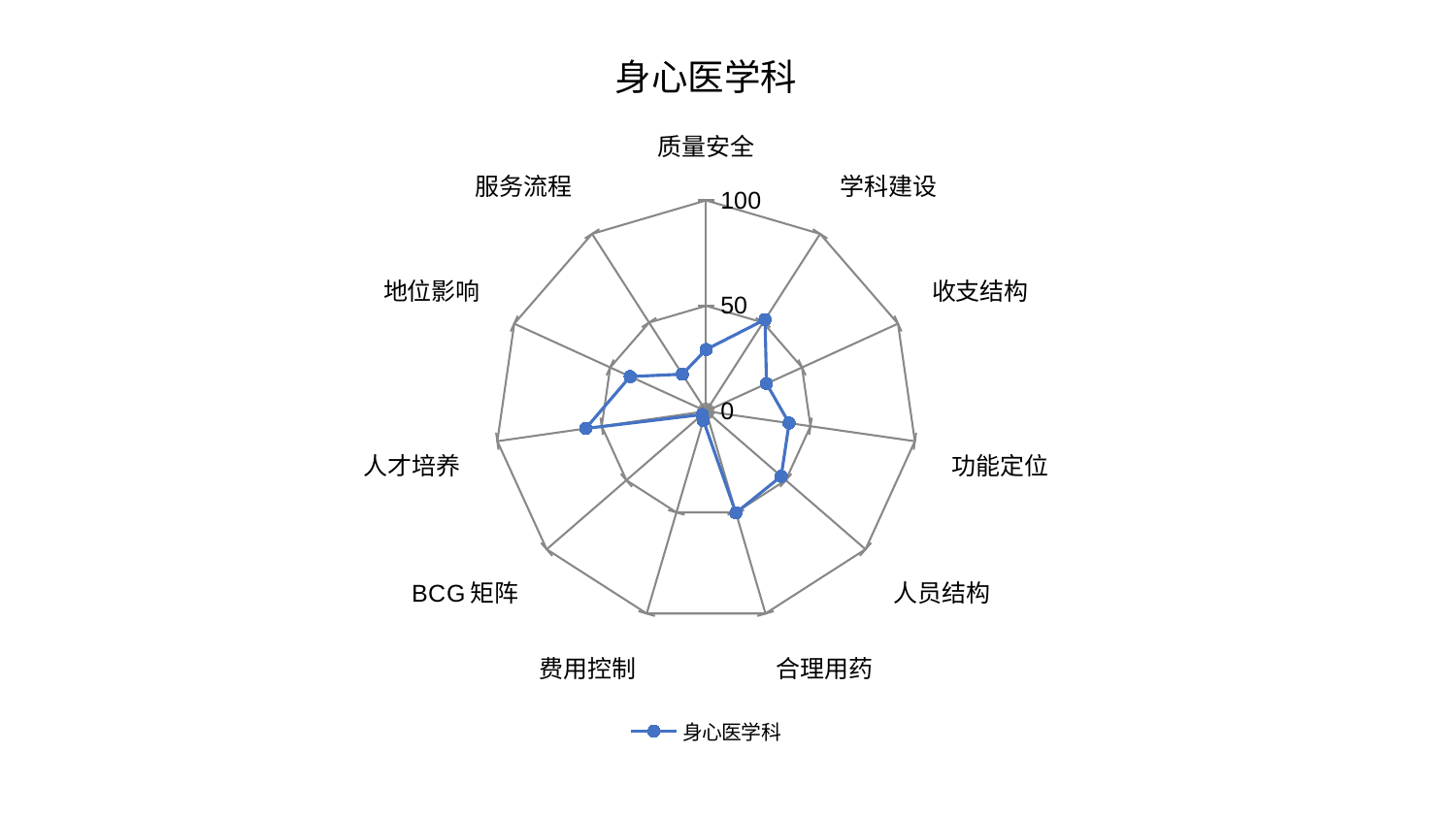

### Chart: 身心医学科

| Category | 身心医学科 |
|---|---|
| 质量安全 | 29.264643873644808 |
| 学科建设 | 51.71441983648344 |
| 收支结构 | 31.505444574497496 |
| 功能定位 | 39.76438963742934 |
| 人员结构 | 47.1245948399518 |
| 合理用药 | 50.249659020214104 |
| 费用控制 | 4.594740076631071 |
| BCG矩阵 | 2.4251412118240134 |
| 人才培养 | 57.65956540221737 |
| 地位影响 | 39.593651838289624 |
| 服务流程 | 20.884893534919236 |
116